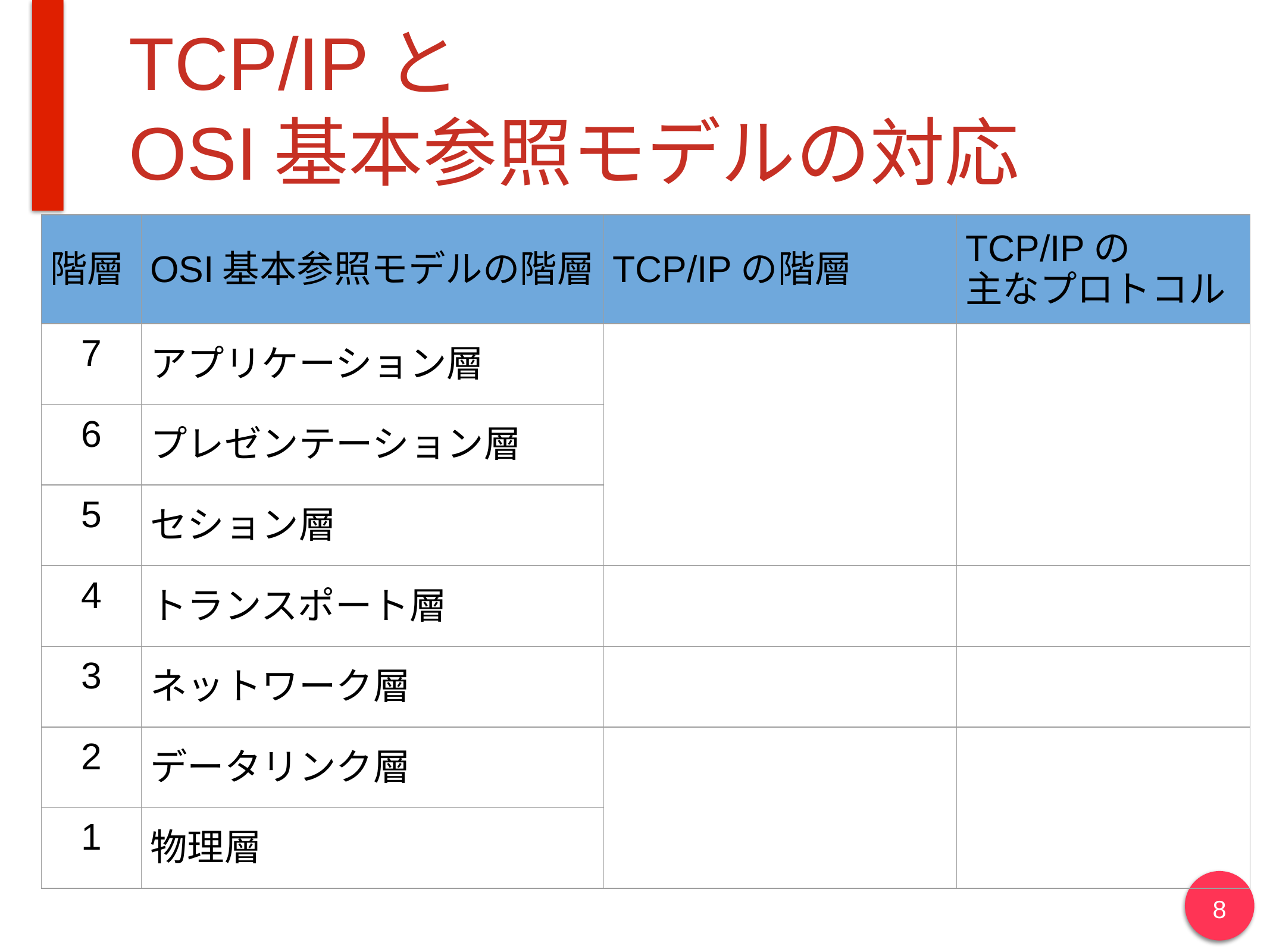

# TCP/IPと
OSI基本参照モデルの対応
| 階層 | OSI基本参照モデルの階層 | TCP/IPの階層 | TCP/IPの 主なプロトコル |
| --- | --- | --- | --- |
| 7 | アプリケーション層 |  |  |
| 6 | プレゼンテーション層 |  |  |
| 5 | セション層 |  |  |
| 4 | トランスポート層 |  |  |
| 3 | ネットワーク層 |  |  |
| 2 | データリンク層 |  |  |
| 1 | 物理層 |  |  |
8